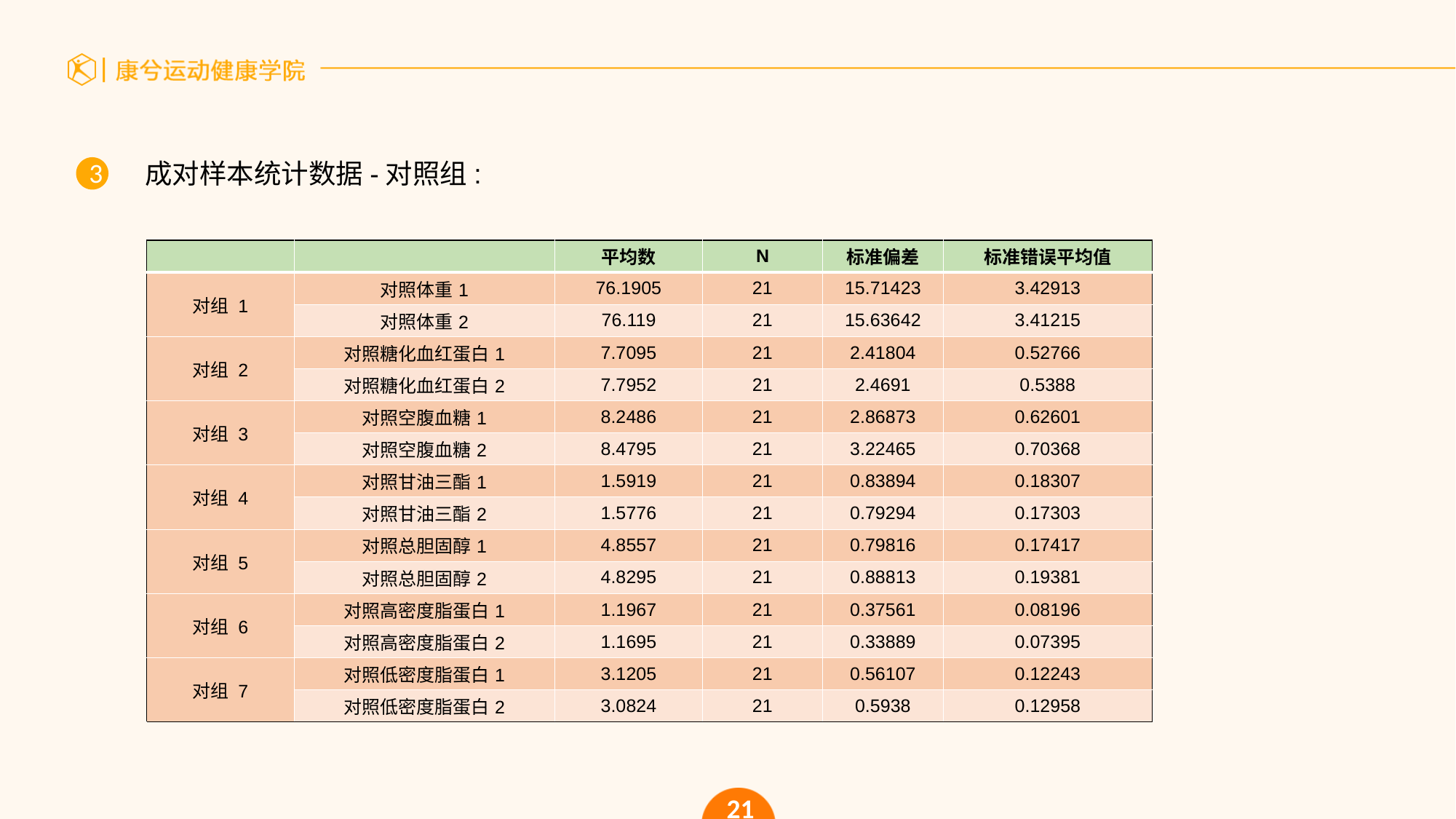

3

成对样本统计数据-对照组:
|  |  | 平均数 | N | 标准偏差 | 标准错误平均值 |
| --- | --- | --- | --- | --- | --- |
| 对组 1 | 对照体重1 | 76.1905 | 21 | 15.71423 | 3.42913 |
|  | 对照体重2 | 76.119 | 21 | 15.63642 | 3.41215 |
| 对组 2 | 对照糖化血红蛋白1 | 7.7095 | 21 | 2.41804 | 0.52766 |
|  | 对照糖化血红蛋白2 | 7.7952 | 21 | 2.4691 | 0.5388 |
| 对组 3 | 对照空腹血糖1 | 8.2486 | 21 | 2.86873 | 0.62601 |
|  | 对照空腹血糖2 | 8.4795 | 21 | 3.22465 | 0.70368 |
| 对组 4 | 对照甘油三酯1 | 1.5919 | 21 | 0.83894 | 0.18307 |
|  | 对照甘油三酯2 | 1.5776 | 21 | 0.79294 | 0.17303 |
| 对组 5 | 对照总胆固醇1 | 4.8557 | 21 | 0.79816 | 0.17417 |
|  | 对照总胆固醇2 | 4.8295 | 21 | 0.88813 | 0.19381 |
| 对组 6 | 对照高密度脂蛋白1 | 1.1967 | 21 | 0.37561 | 0.08196 |
|  | 对照高密度脂蛋白2 | 1.1695 | 21 | 0.33889 | 0.07395 |
| 对组 7 | 对照低密度脂蛋白1 | 3.1205 | 21 | 0.56107 | 0.12243 |
|  | 对照低密度脂蛋白2 | 3.0824 | 21 | 0.5938 | 0.12958 |
21